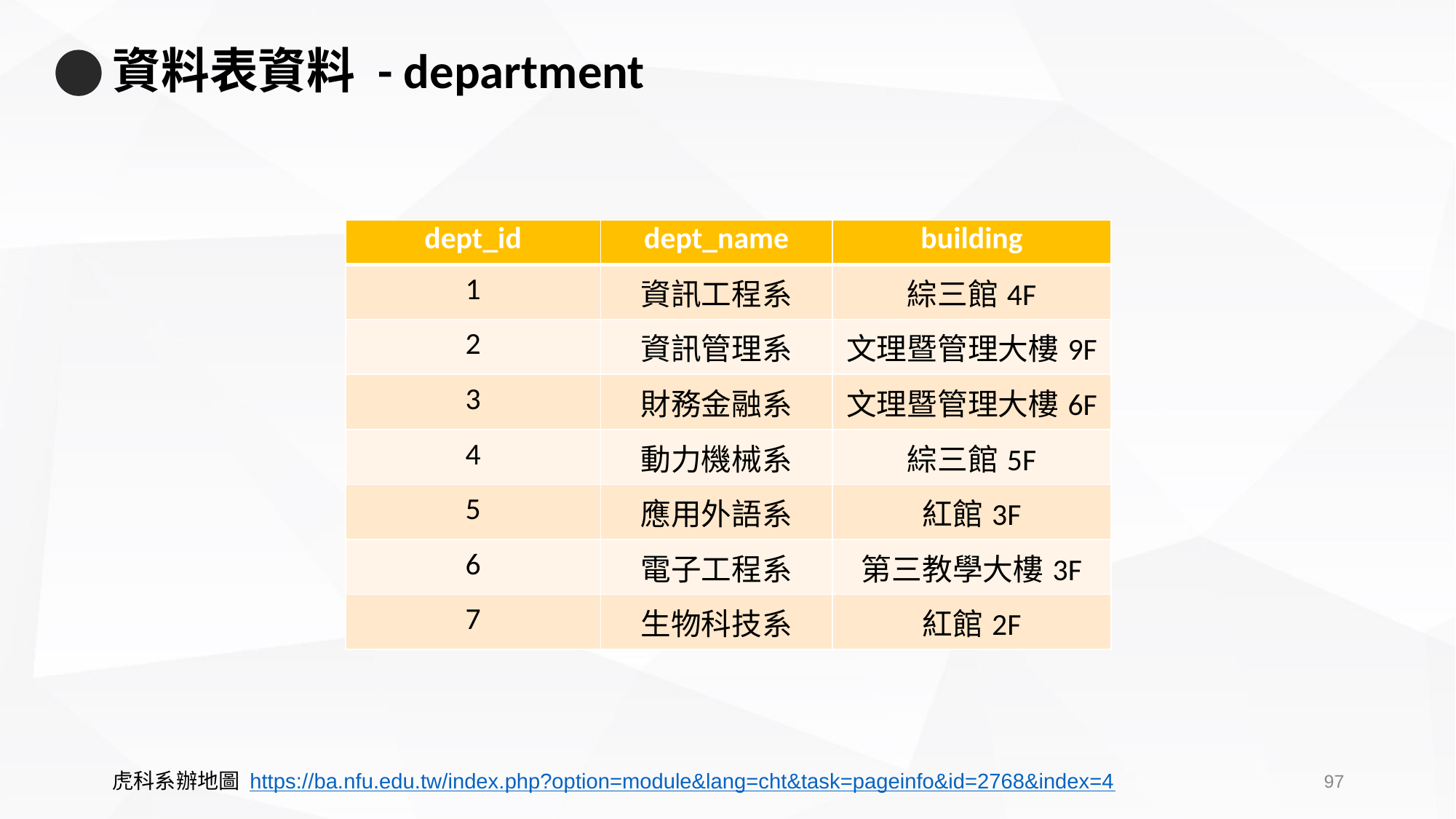

# 資料表資料 - department
| dept\_id | dept\_name | building |
| --- | --- | --- |
| 1 | 資訊工程系 | 綜三館4F |
| 2 | 資訊管理系 | 文理暨管理大樓9F |
| 3 | 財務金融系 | 文理暨管理大樓6F |
| 4 | 動力機械系 | 綜三館5F |
| 5 | 應用外語系 | 紅館3F |
| 6 | 電子工程系 | 第三教學大樓3F |
| 7 | 生物科技系 | 紅館2F |
97
虎科系辦地圖 https://ba.nfu.edu.tw/index.php?option=module&lang=cht&task=pageinfo&id=2768&index=4